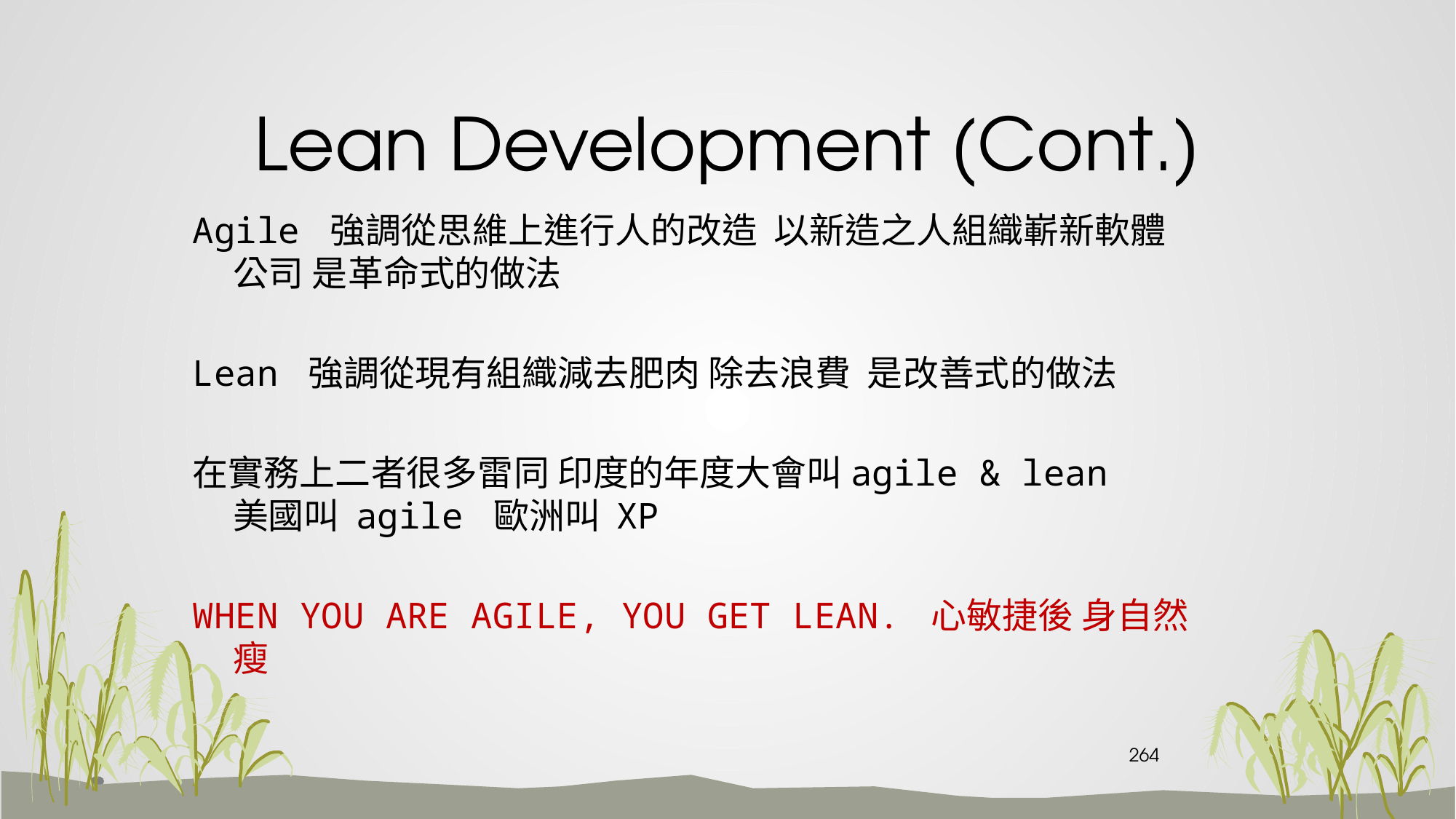

# Lean Development (Cont.)
Agile 強調從思維上進行人的改造  以新造之人組織嶄新軟體公司 是革命式的做法

Lean 強調從現有組織減去肥肉 除去浪費  是改善式的做法

在實務上二者很多雷同 印度的年度大會叫agile & lean  美國叫 agile 歐洲叫 XP

WHEN YOU ARE AGILE, YOU GET LEAN. 心敏捷後 身自然瘦
264